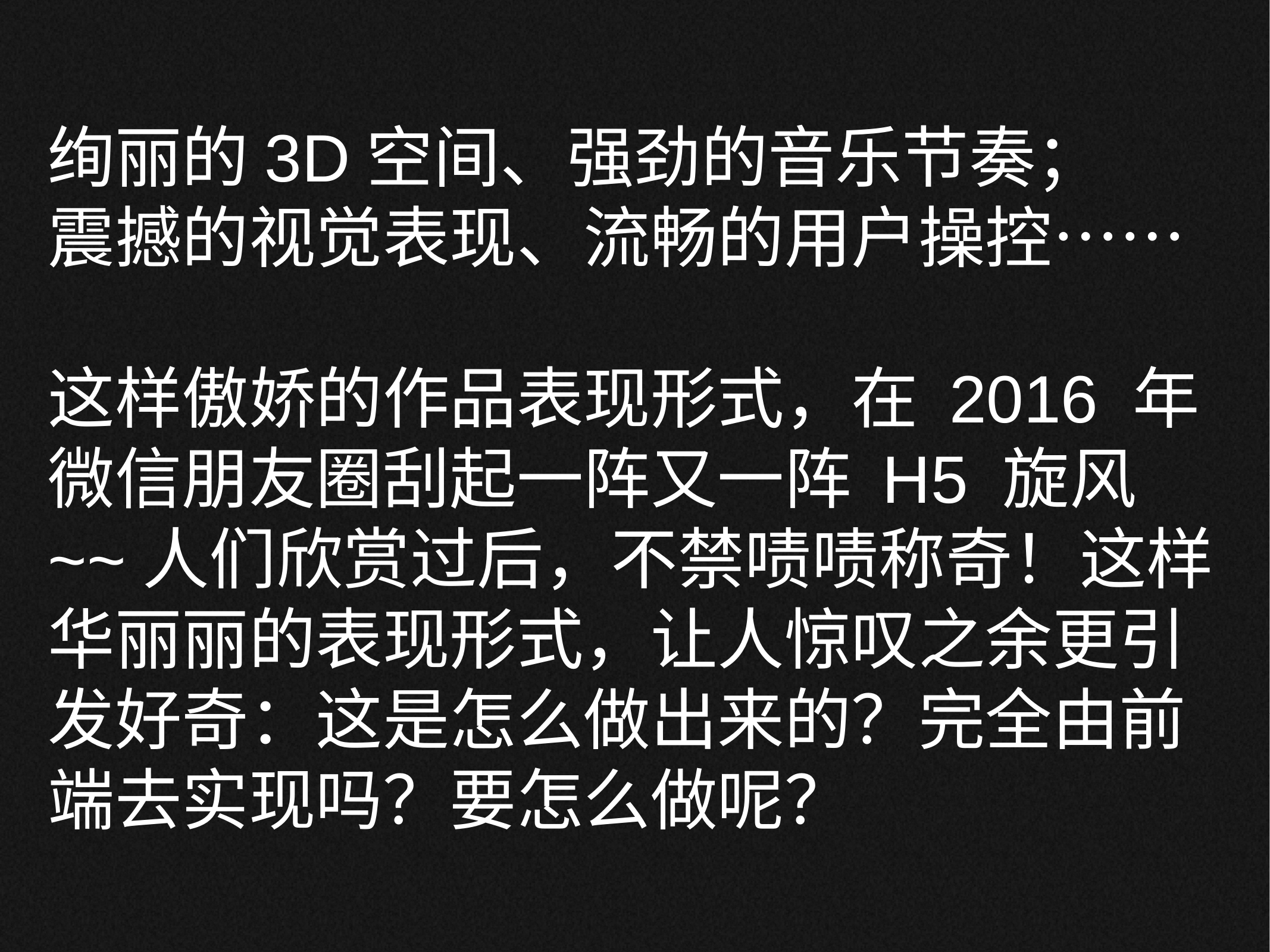

绚丽的3D空间、强劲的音乐节奏；
震撼的视觉表现、流畅的用户操控……

这样傲娇的作品表现形式，在 2016 年微信朋友圈刮起一阵又一阵 H5 旋风~~人们欣赏过后，不禁啧啧称奇！这样华丽丽的表现形式，让人惊叹之余更引发好奇：这是怎么做出来的？完全由前端去实现吗？要怎么做呢？